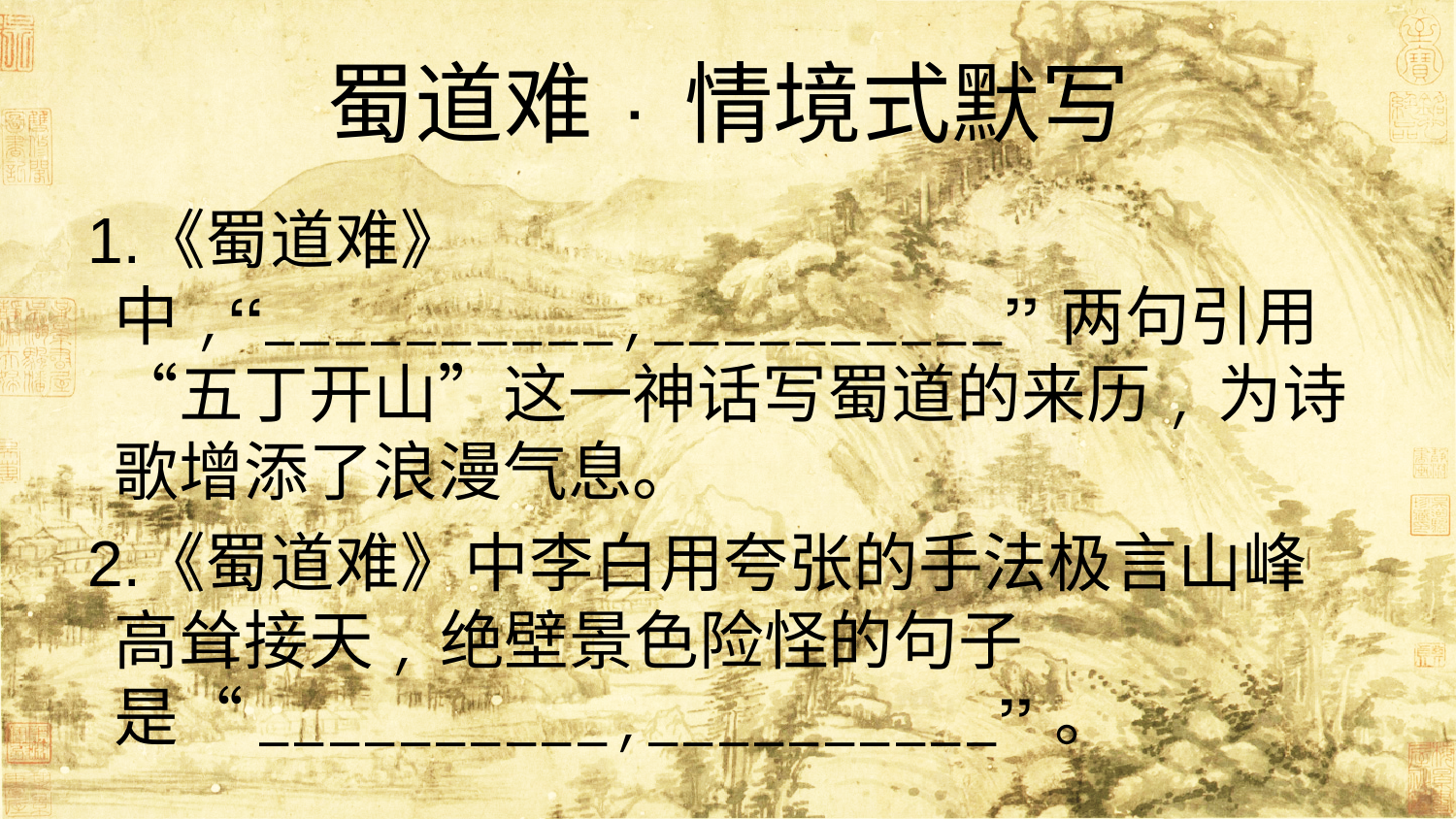

# 蜀道难·情境式默写
《蜀道难》中,“__________,__________”两句引用“五丁开山”这一神话写蜀道的来历,为诗歌增添了浪漫气息。
《蜀道难》中李白用夸张的手法极言山峰高耸接天,绝壁景色险怪的句子是“__________,__________”。